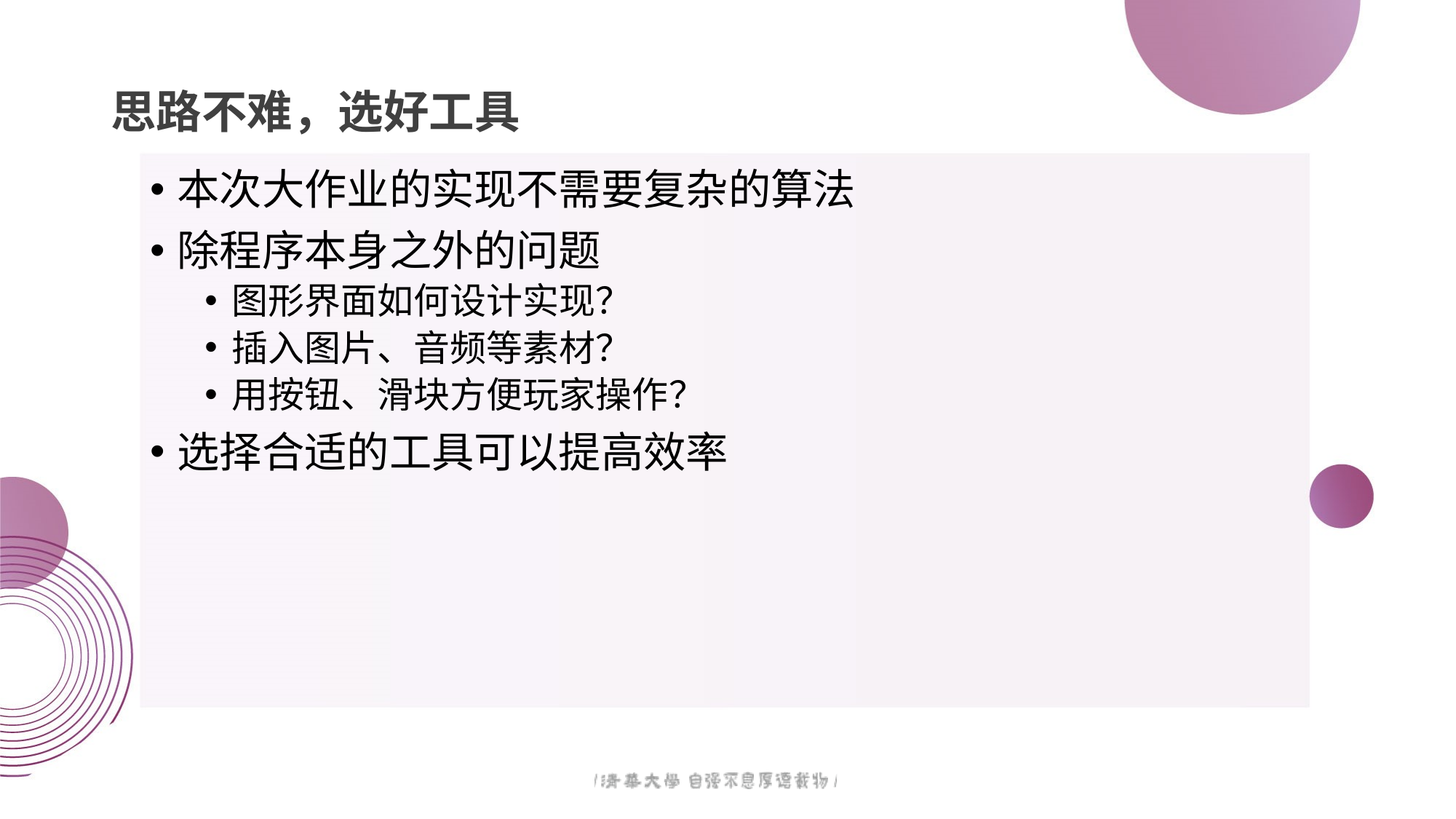

# 思路不难，选好工具
本次大作业的实现不需要复杂的算法
除程序本身之外的问题
图形界面如何设计实现？
插入图片、音频等素材？
用按钮、滑块方便玩家操作？
选择合适的工具可以提高效率